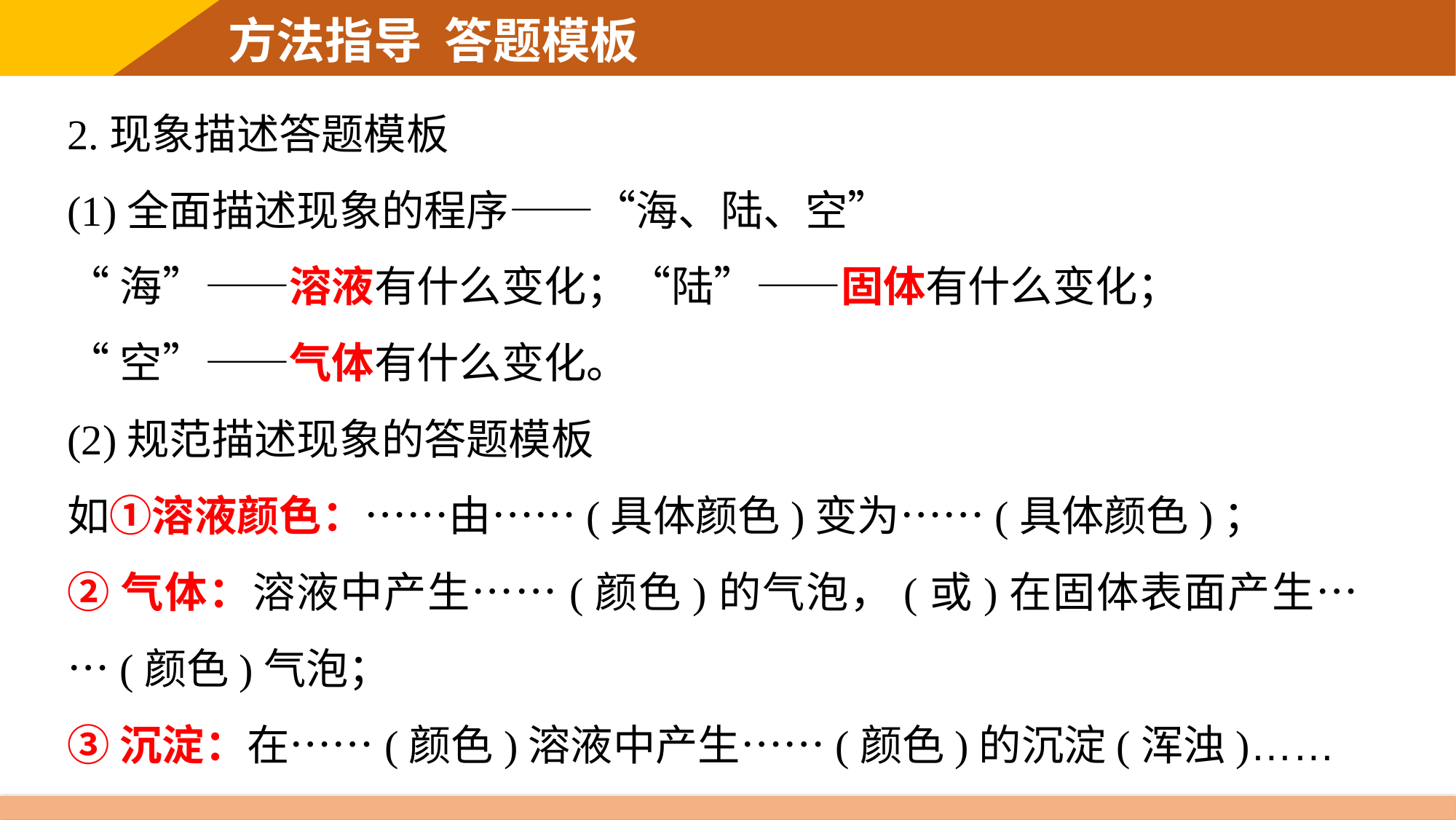

方法指导  答题模板
2.现象描述答题模板
(1)全面描述现象的程序——“海、陆、空”
“海”——溶液有什么变化；“陆”——固体有什么变化；
“空”——气体有什么变化。
(2)规范描述现象的答题模板
如①溶液颜色：……由……(具体颜色)变为……(具体颜色)；
②气体：溶液中产生……(颜色)的气泡，(或)在固体表面产生……(颜色)气泡；
③沉淀：在……(颜色)溶液中产生……(颜色)的沉淀(浑浊)……